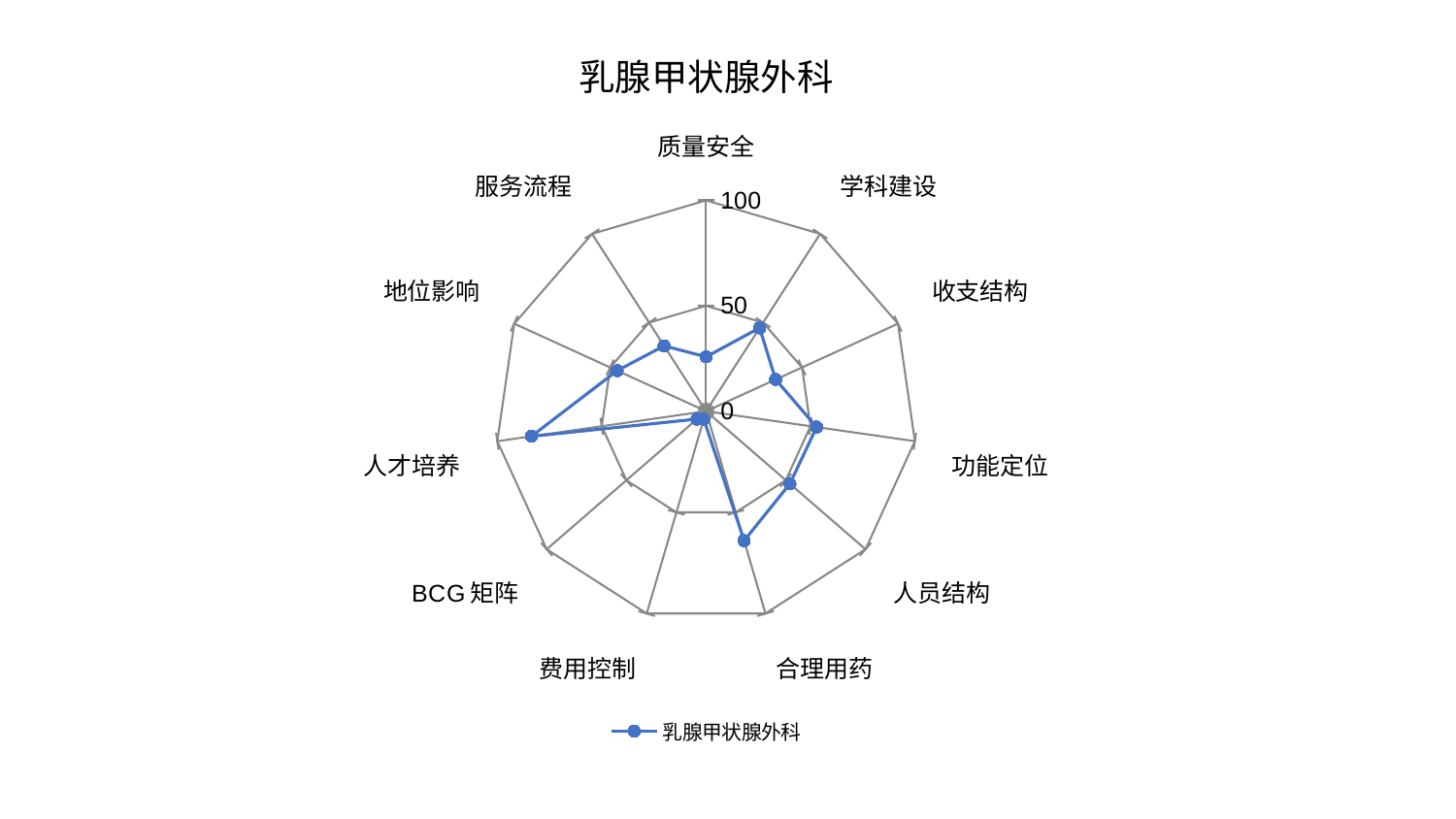

### Chart: 乳腺甲状腺外科

| Category | 乳腺甲状腺外科 |
|---|---|
| 质量安全 | 25.798392943122536 |
| 学科建设 | 46.967772396580415 |
| 收支结构 | 36.25192487510148 |
| 功能定位 | 52.95334776538352 |
| 人员结构 | 52.57380560280918 |
| 合理用药 | 63.96492834715506 |
| 费用控制 | 3.918294414373412 |
| BCG矩阵 | 5.698329115954263 |
| 人才培养 | 83.6583282734611 |
| 地位影响 | 46.356107678802594 |
| 服务流程 | 36.86284461501805 |
170